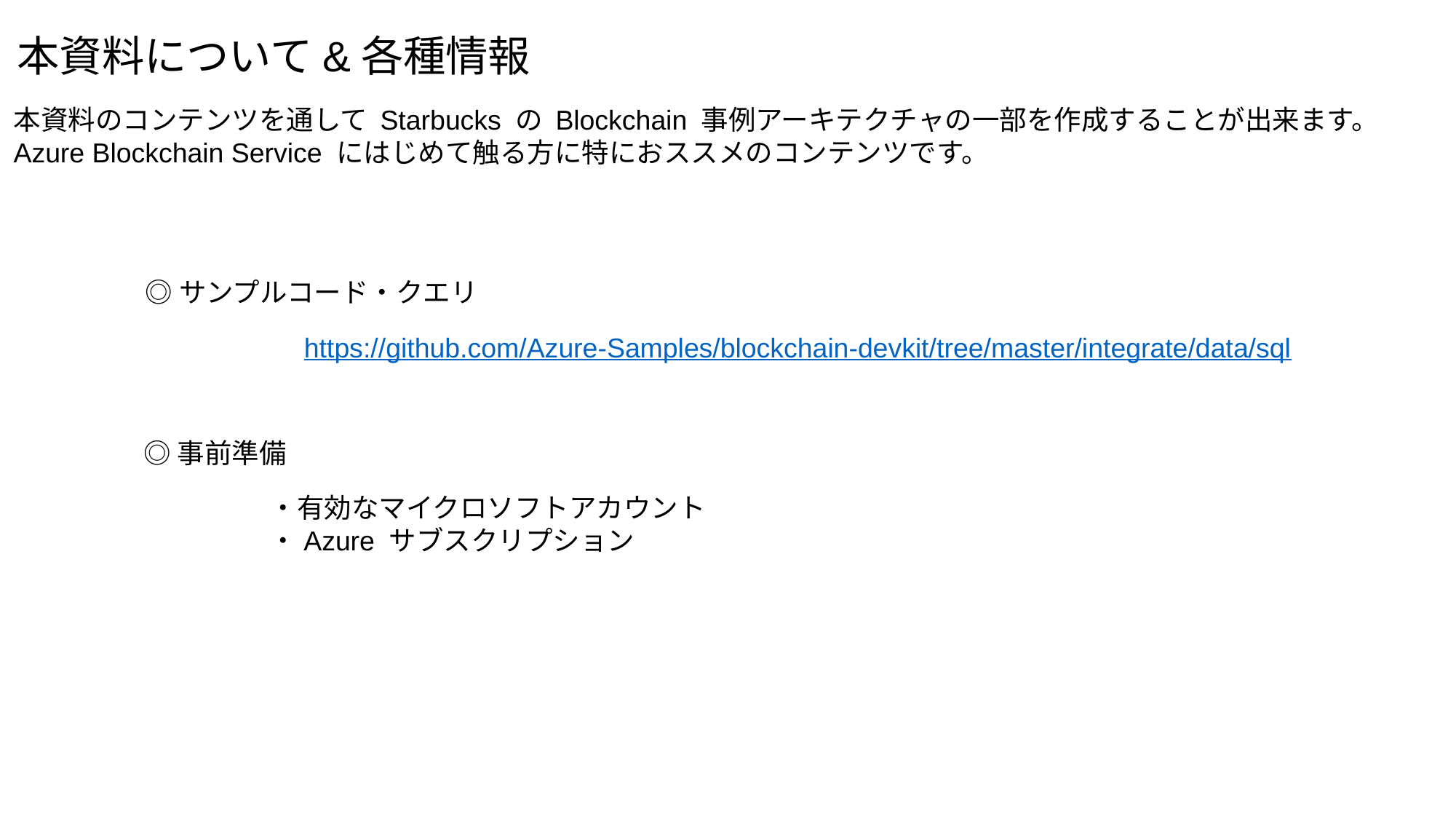

本資料について&各種情報
本資料のコンテンツを通して Starbucks の Blockchain 事例アーキテクチャの一部を作成することが出来ます。
Azure Blockchain Service にはじめて触る方に特におススメのコンテンツです。
◎サンプルコード・クエリ
https://github.com/Azure-Samples/blockchain-devkit/tree/master/integrate/data/sql
◎事前準備
・有効なマイクロソフトアカウント
・Azure サブスクリプション